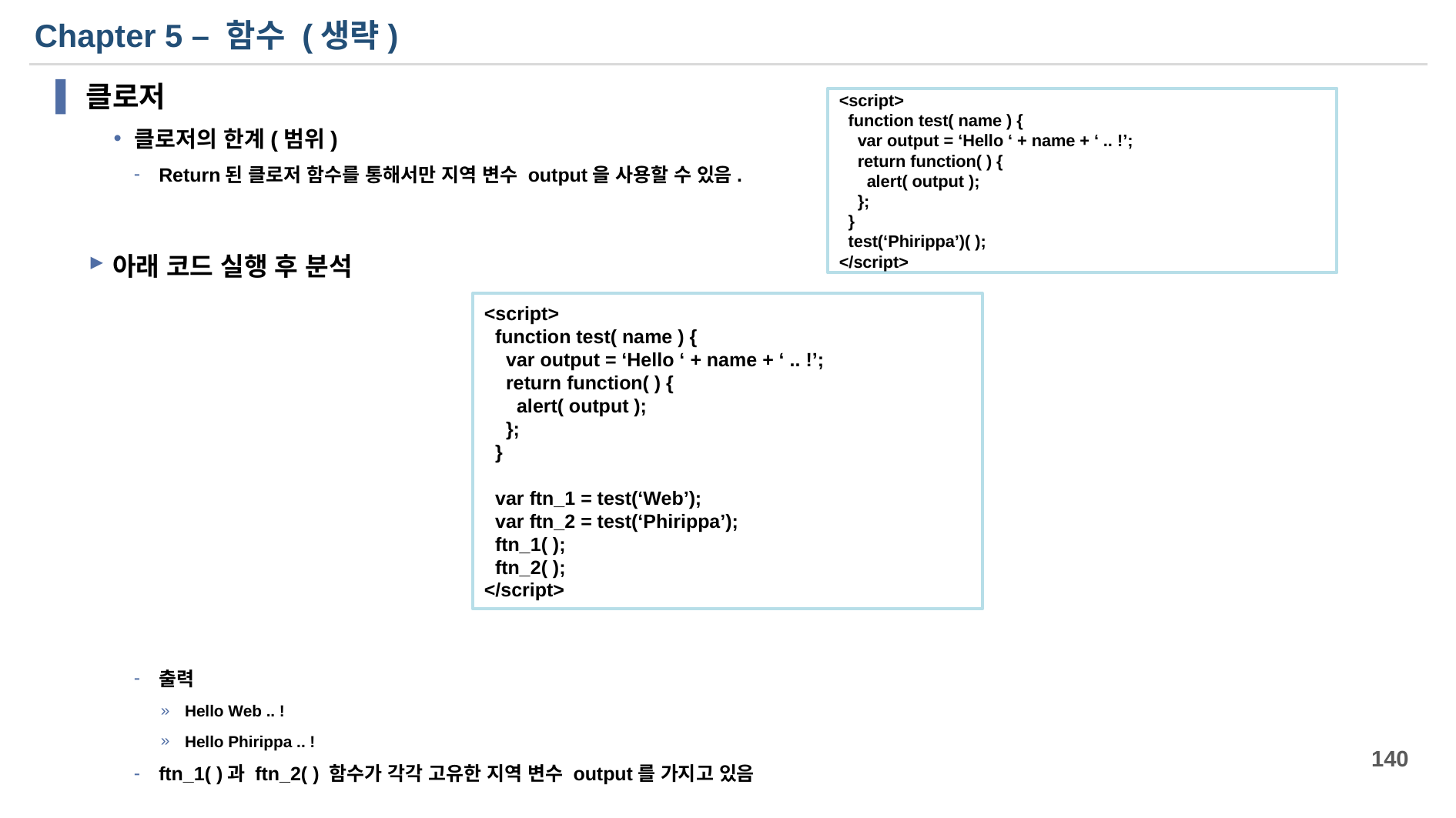

# Chapter 5 – 함수 (생략)
클로저
클로저의 한계(범위)
Return된 클로저 함수를 통해서만 지역 변수 output을 사용할 수 있음.

아래 코드 실행 후 분석

출력
Hello Web .. !
Hello Phirippa .. !
ftn_1( )과 ftn_2( ) 함수가 각각 고유한 지역 변수 output를 가지고 있음

<script>
  function test( name ) {
    var output = ‘Hello ‘ + name + ‘ .. !’;
    return function( ) {
      alert( output );
    };
  }
  test(‘Phirippa’)( );
</script>
<script>
  function test( name ) {
    var output = ‘Hello ‘ + name + ‘ .. !’;
    return function( ) {
      alert( output );
    };
  }

  var ftn_1 = test(‘Web’);
  var ftn_2 = test(‘Phirippa’);
  ftn_1( );
  ftn_2( );
</script>
140